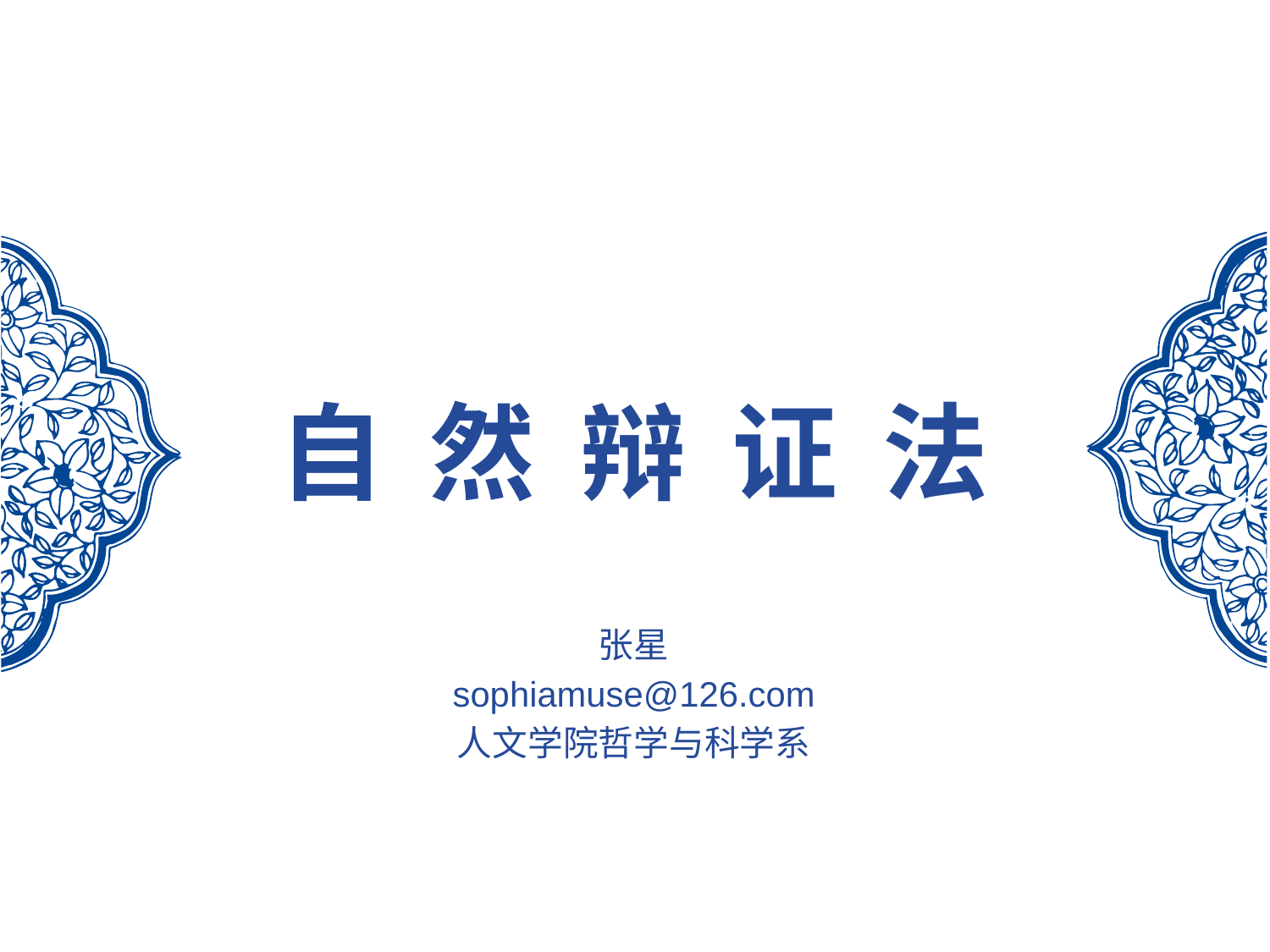

# 自 然 辩 证 法
张星
sophiamuse@126.com
人文学院哲学与科学系